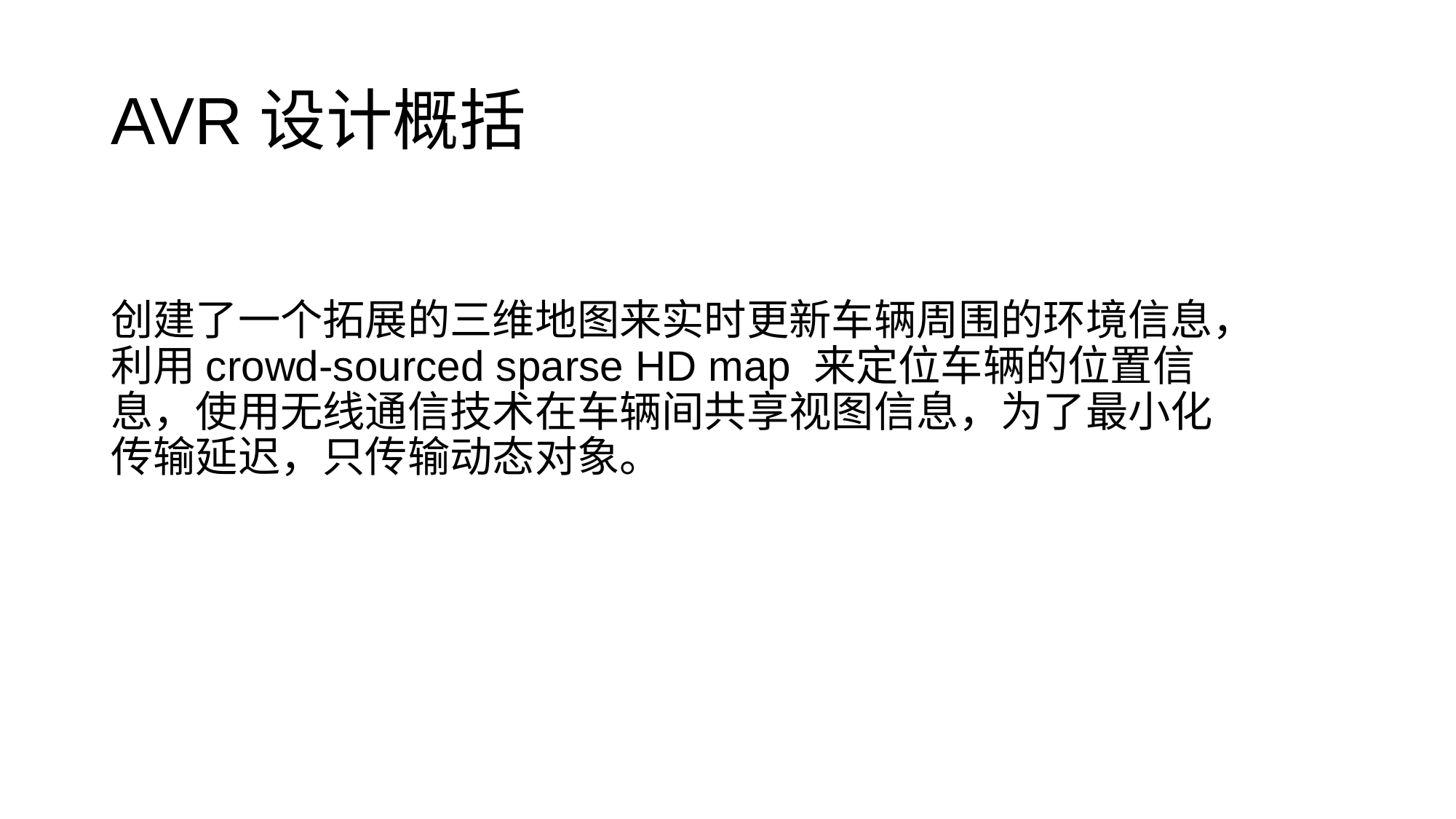

# AVR设计概括
创建了一个拓展的三维地图来实时更新车辆周围的环境信息，利用crowd-sourced sparse HD map 来定位车辆的位置信息，使用无线通信技术在车辆间共享视图信息，为了最小化传输延迟，只传输动态对象。